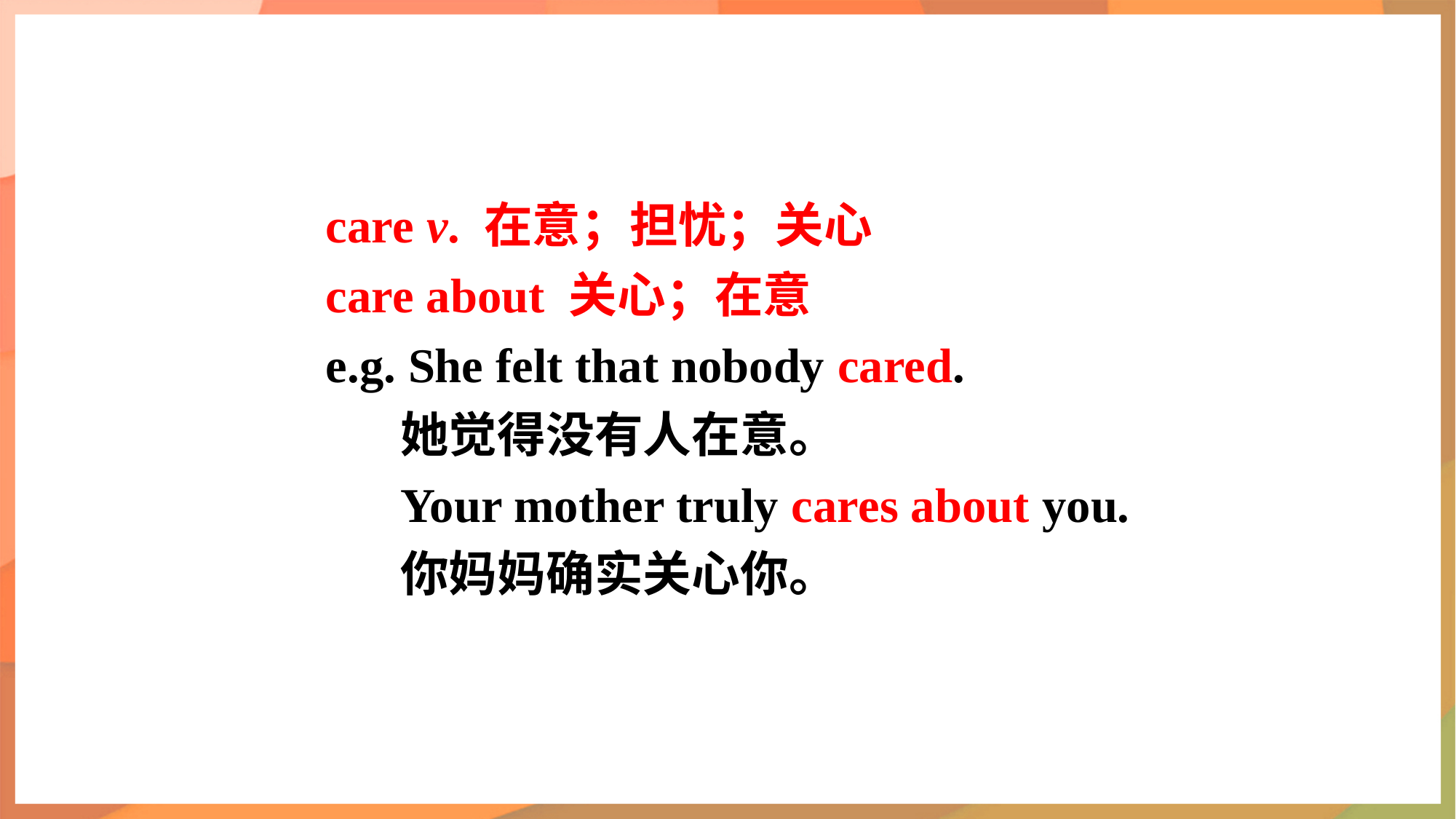

care v. 在意；担忧；关心
care about 关心；在意
e.g. She felt that nobody cared.
她觉得没有人在意。
Your mother truly cares about you.
你妈妈确实关心你。